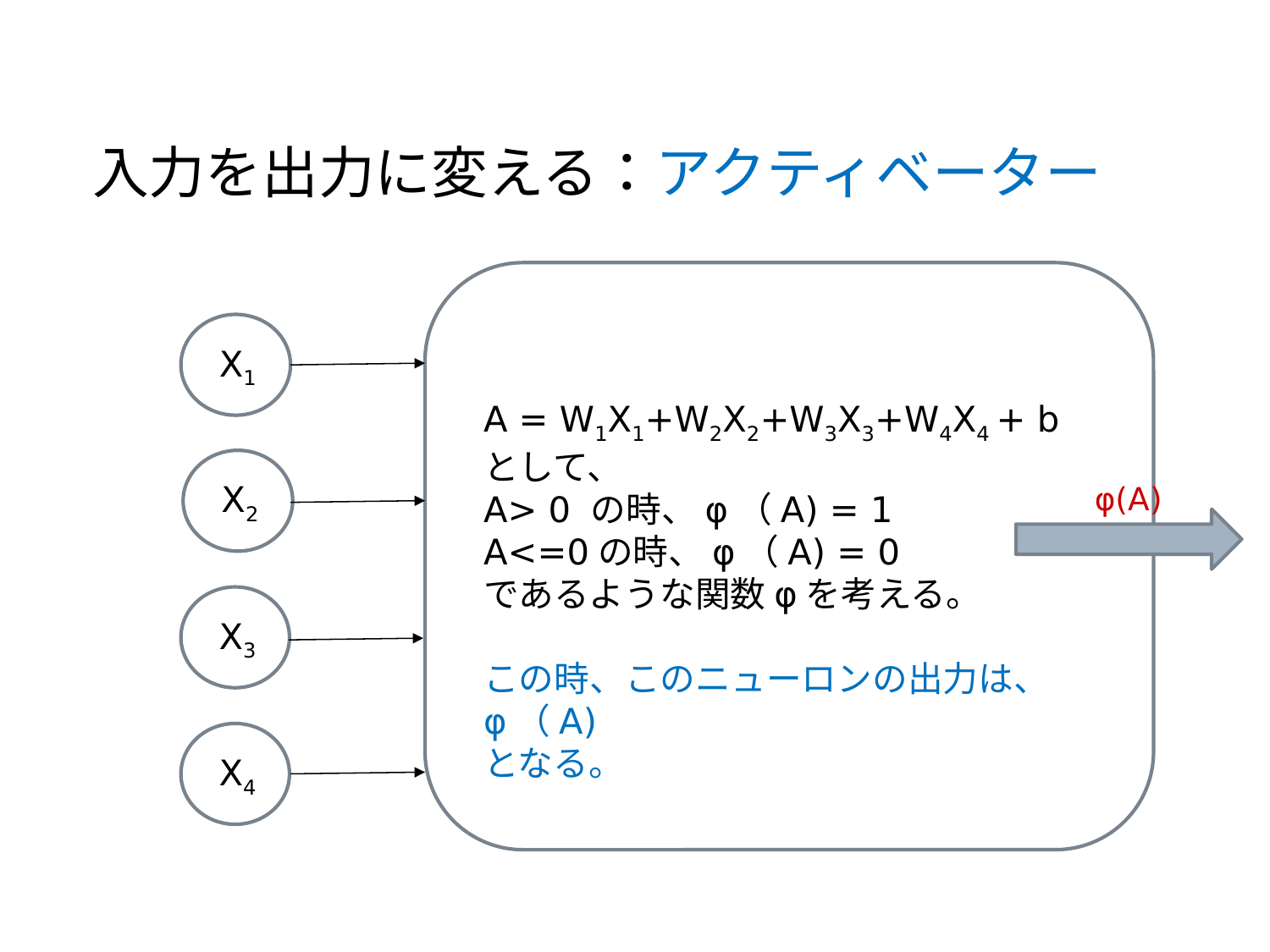

# 入力を出力に変える：アクティベーター

X1
A = W1X1+W2X2+W3X3+W4X4 + b
として、
A> 0 の時、φ（A) = 1
A<=0の時、φ（A) = 0
であるような関数φを考える。

この時、このニューロンの出力は、 φ（A)
となる。

X2
φ(A)

X3

X4